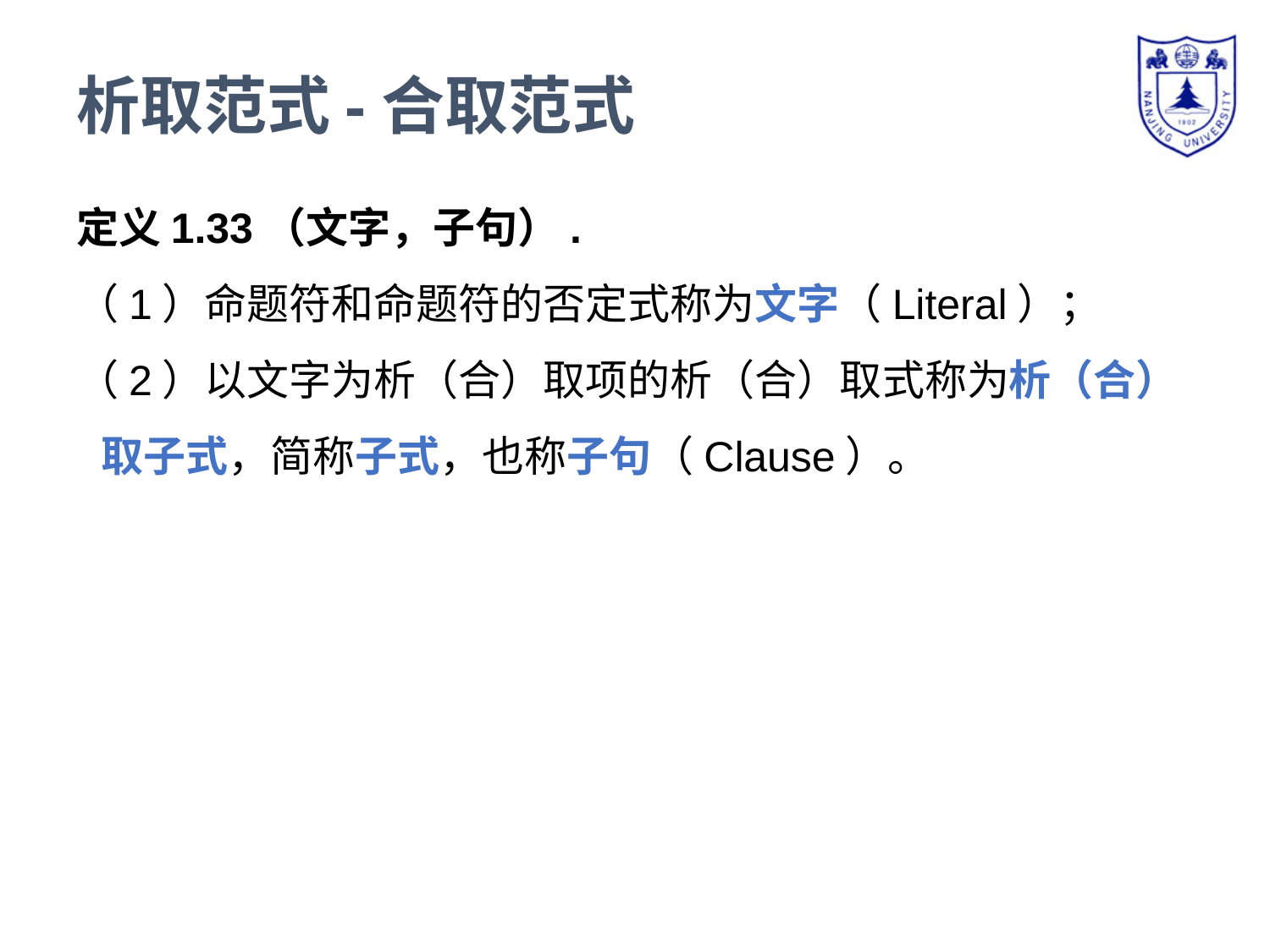

# 析取范式-合取范式
定义1.33（文字，子句）.
（1）命题符和命题符的否定式称为文字（Literal）；
（2）以文字为析（合）取项的析（合）取式称为析（合）取子式，简称子式，也称子句（Clause）。

57